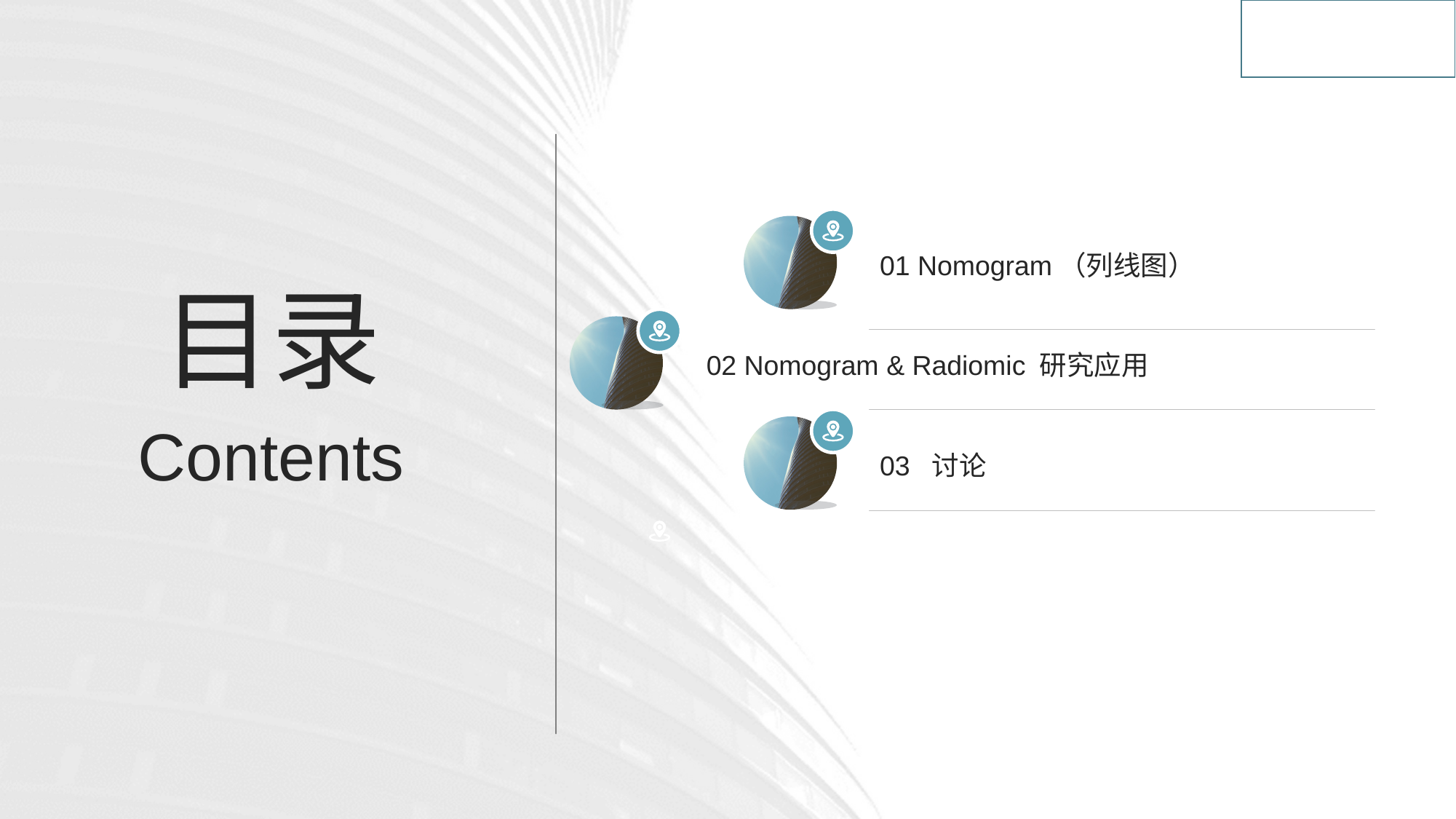

01 Nomogram（列线图）
目录

02 Nomogram & Radiomic 研究应用

Contents

03  讨论